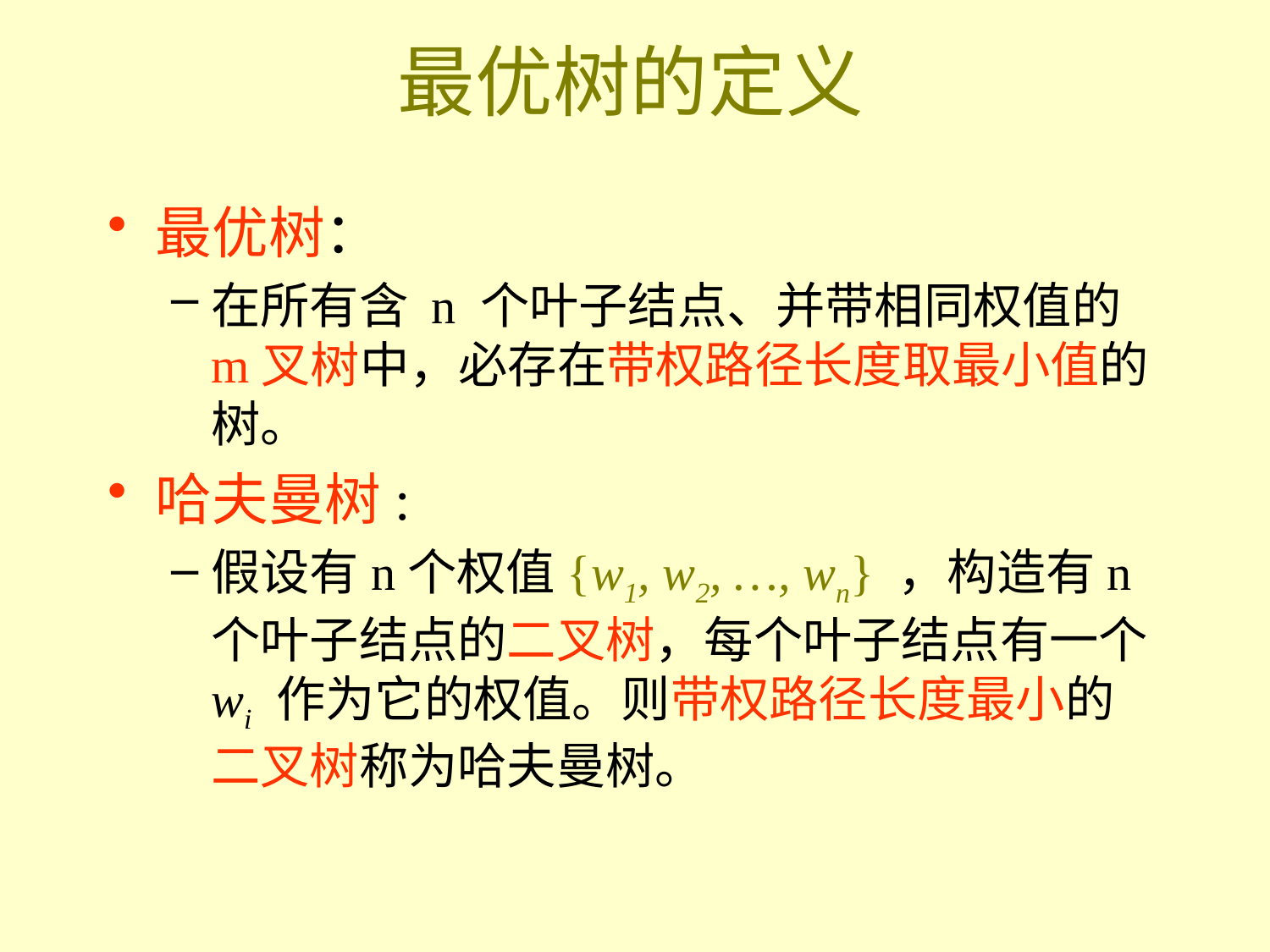

# 最优树的定义
最优树：
在所有含 n 个叶子结点、并带相同权值的 m叉树中，必存在带权路径长度取最小值的树。
哈夫曼树:
假设有n个权值{w1, w2, …, wn} ，构造有n个叶子结点的二叉树，每个叶子结点有一个 wi 作为它的权值。则带权路径长度最小的二叉树称为哈夫曼树。